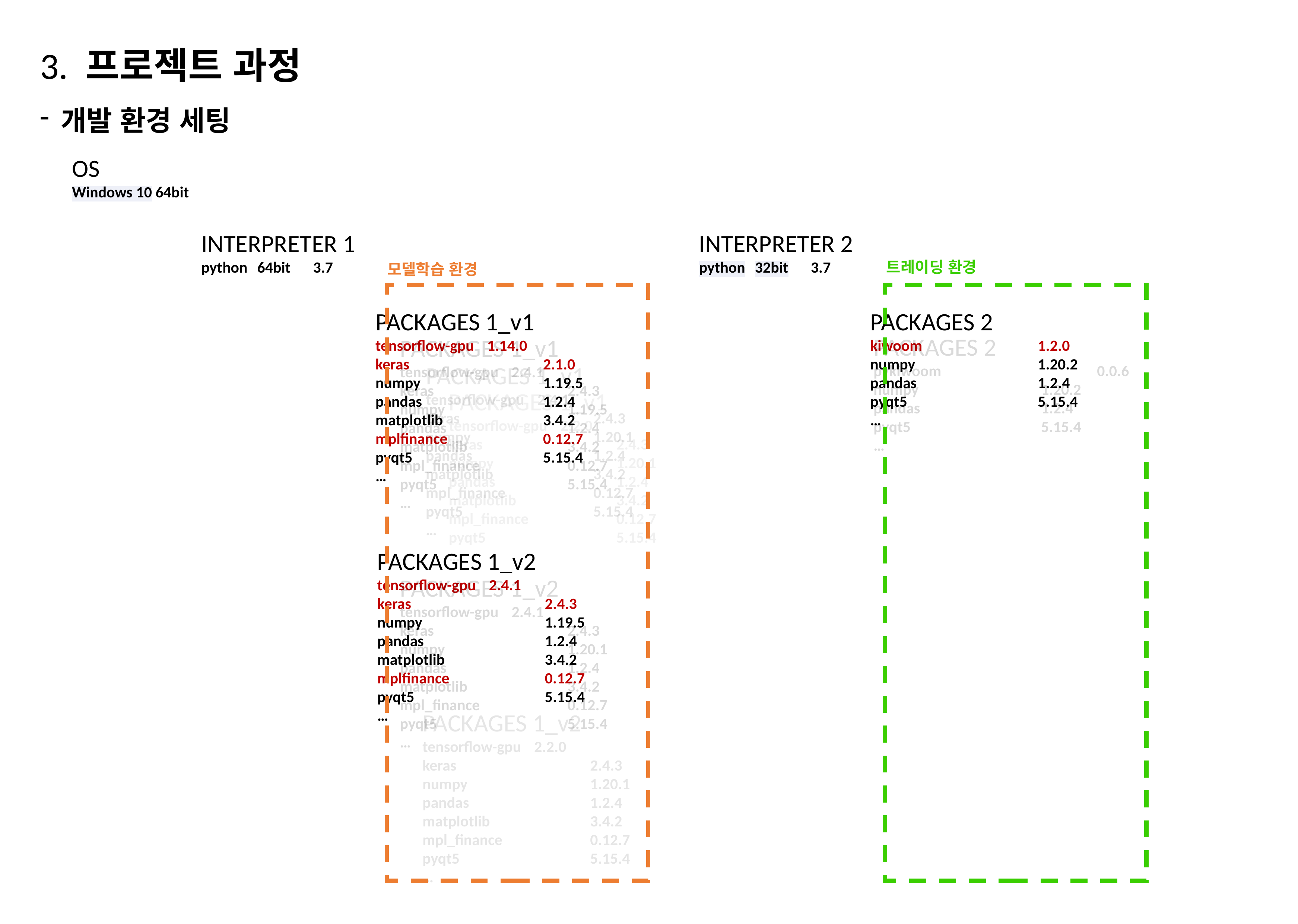

3. 프로젝트 과정
개발 환경 세팅
OS
Windows 10 64bit
INTERPRETER 1
python	64bit	3.7
INTERPRETER 2
python	32bit	3.7
트레이딩 환경
모델학습 환경

PACKAGES 1_v1
tensorflow-gpu	1.14.0
keras			2.1.0
numpy			1.19.5
pandas			1.2.4
matplotlib		3.4.2
mplfinance		0.12.7
pyqt5			5.15.4
…
PACKAGES 2
kiwoom			1.2.0
numpy			1.20.2
pandas			1.2.4
pyqt5			5.15.4
…
PACKAGES 2
pykiwoom			0.0.6
numpy			1.20.2
pandas			1.2.4
pyqt5			5.15.4
…
PACKAGES 1_v1
tensorflow-gpu	2.4.1
keras			2.4.3
numpy			1.19.5
pandas			1.2.4
matplotlib		3.4.2
mpl_finance		0.12.7
pyqt5			5.15.4
…
PACKAGES 1_v1
tensorflow-gpu	2.4.1
keras			2.4.3
numpy			1.20.1
pandas			1.2.4
matplotlib		3.4.2
mpl_finance		0.12.7
pyqt5			5.15.4
…
PACKAGES 1_v1
tensorflow-gpu	2.2.0
keras			2.4.3
numpy			1.20.1
pandas			1.2.4
matplotlib		3.4.2
mpl_finance		0.12.7
pyqt5			5.15.4
…
PACKAGES 1_v2
tensorflow-gpu	2.4.1
keras			2.4.3
numpy			1.19.5
pandas			1.2.4
matplotlib		3.4.2
mplfinance		0.12.7
pyqt5			5.15.4
…
PACKAGES 1_v2
tensorflow-gpu	2.4.1
keras			2.4.3
numpy			1.20.1
pandas			1.2.4
matplotlib		3.4.2
mpl_finance		0.12.7
pyqt5			5.15.4
…
PACKAGES 1_v2
tensorflow-gpu	2.2.0
keras			2.4.3
numpy			1.20.1
pandas			1.2.4
matplotlib		3.4.2
mpl_finance		0.12.7
pyqt5			5.15.4
…